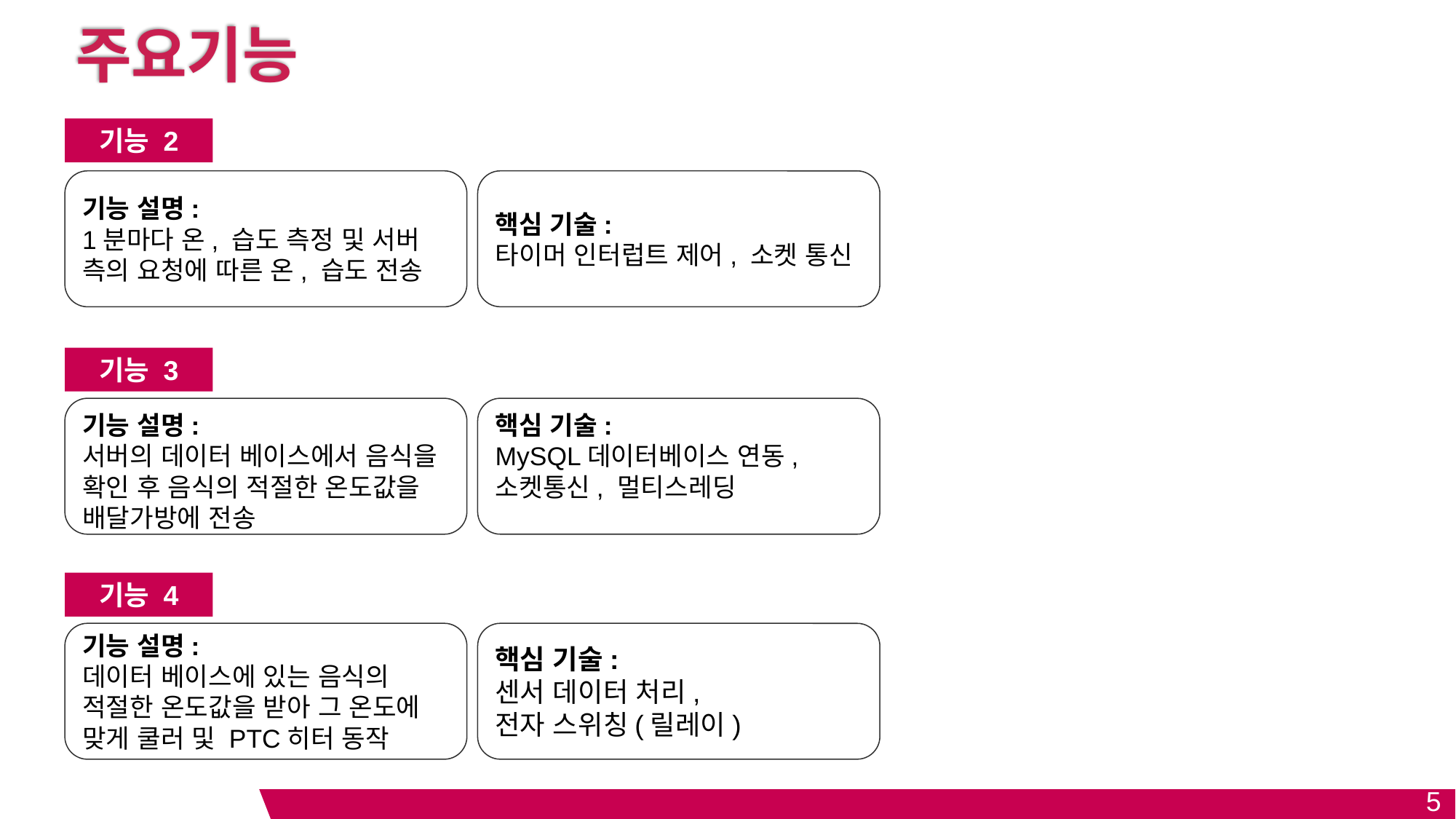

# 주요기능
기능 2
기능 설명:
1분마다 온, 습도 측정 및 서버 측의 요청에 따른 온, 습도 전송
핵심 기술:
타이머 인터럽트 제어, 소켓 통신
기능 3

기능 설명:
서버의 데이터 베이스에서 음식을 확인 후 음식의 적절한 온도값을 배달가방에 전송

핵심 기술:
MySQL데이터베이스 연동, 소켓통신, 멀티스레딩

기능 4
기능 설명:
데이터 베이스에 있는 음식의 적절한 온도값을 받아 그 온도에 맞게 쿨러 및 PTC히터 동작
핵심 기술:
센서 데이터 처리,
전자 스위칭(릴레이)
5